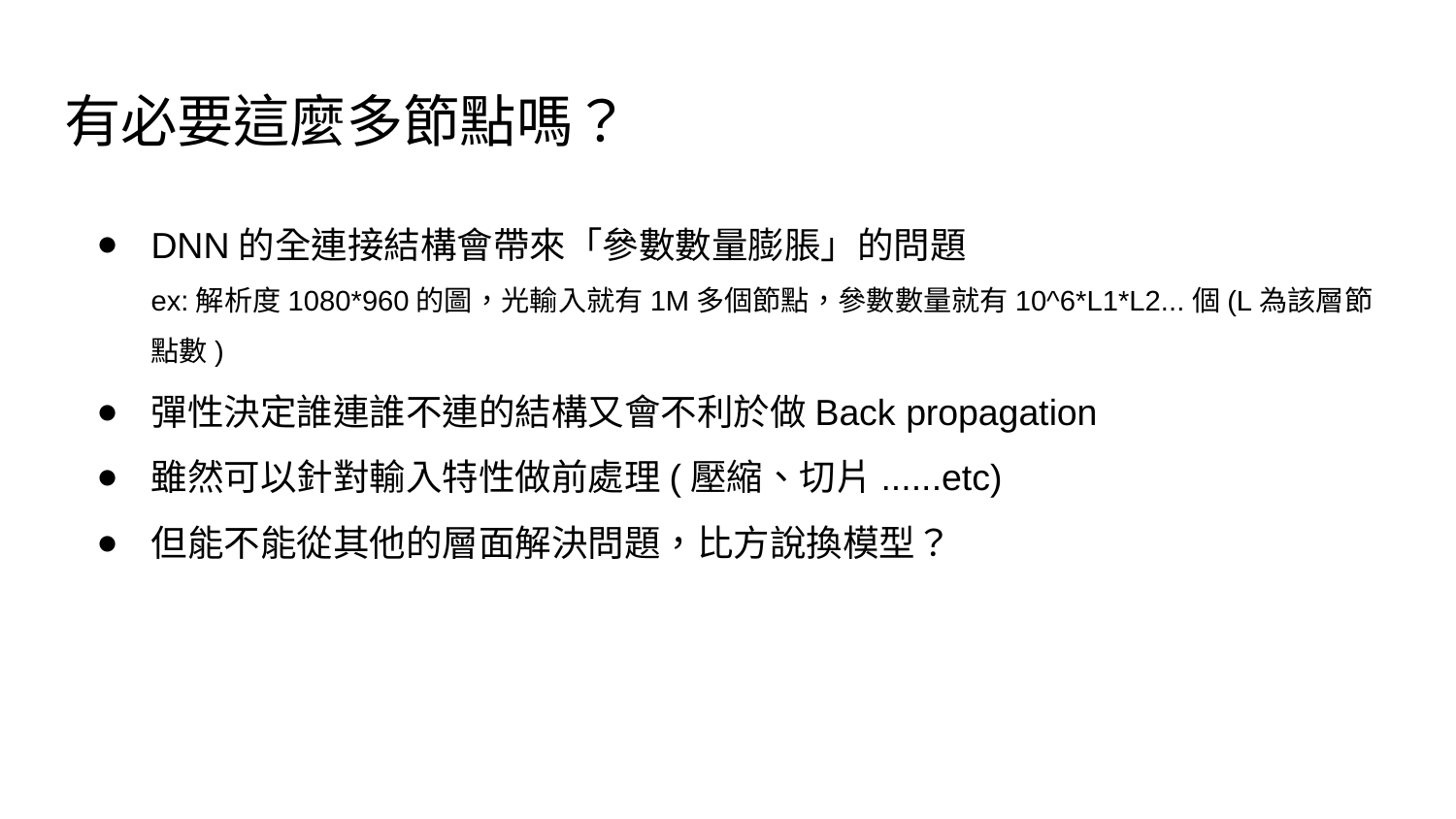

# 有必要這麼多節點嗎？
DNN的全連接結構會帶來「參數數量膨脹」的問題
ex:解析度1080*960的圖，光輸入就有1M多個節點，參數數量就有10^6*L1*L2...個(L為該層節點數)
彈性決定誰連誰不連的結構又會不利於做Back propagation
雖然可以針對輸入特性做前處理(壓縮、切片......etc)
但能不能從其他的層面解決問題，比方說換模型？